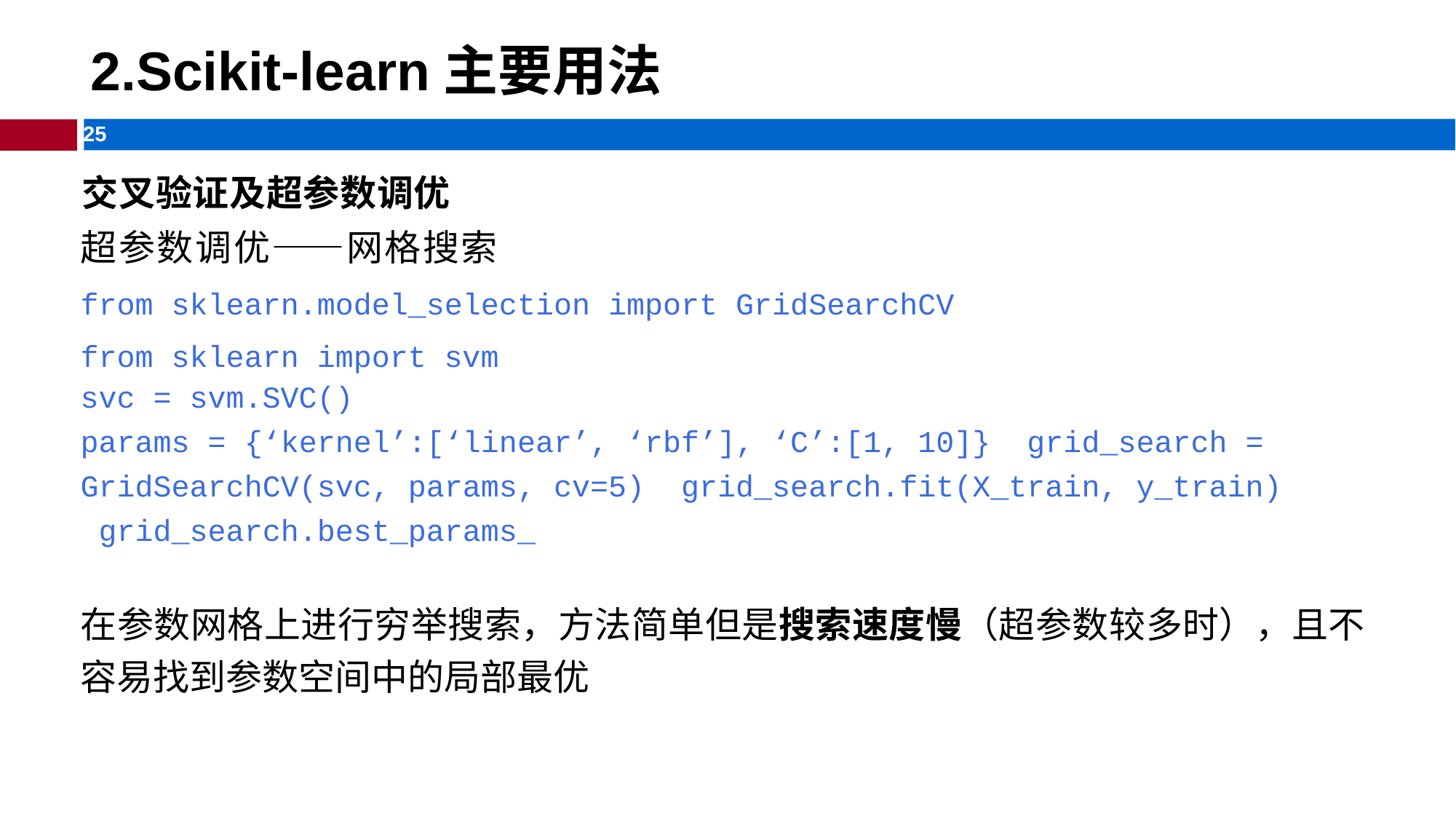

# 2.Scikit-learn主要用法
交叉验证及超参数调优
超参数调优⸺网格搜索
from sklearn.model_selection import GridSearchCV
from sklearn import svm
svc = svm.SVC()
params = {‘kernel’:[‘linear’, ‘rbf’], ‘C’:[1, 10]}  grid_search = GridSearchCV(svc, params, cv=5)  grid_search.fit(X_train, y_train)  grid_search.best_params_

在参数网格上进行穷举搜索，方法简单但是搜索速度慢（超参数较多时），且不容易找到参数空间中的局部最优